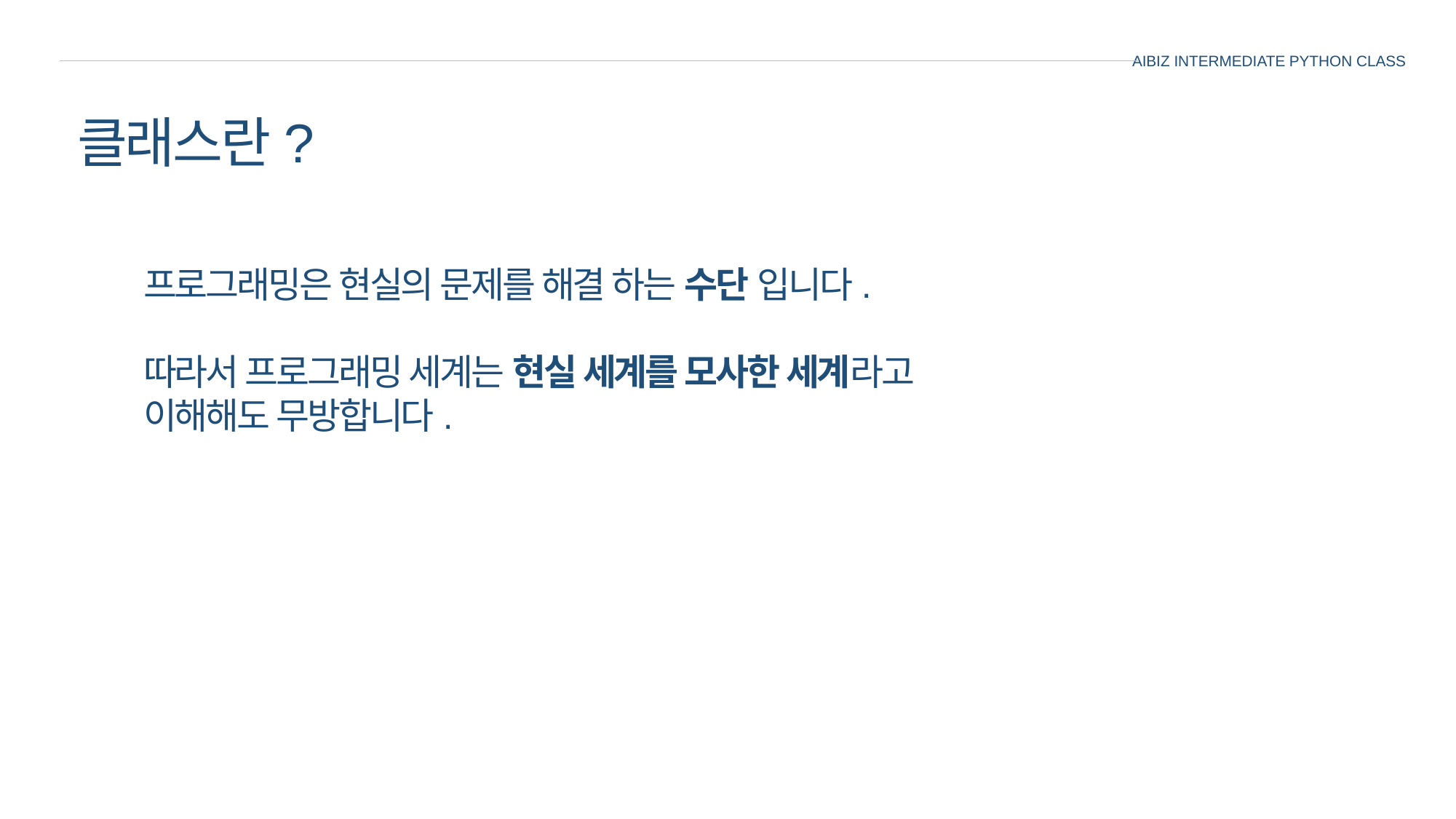

AIBIZ INTERMEDIATE PYTHON CLASS
클래스란?
프로그래밍은 현실의 문제를 해결 하는 수단 입니다.

따라서 프로그래밍 세계는 현실 세계를 모사한 세계라고
이해해도 무방합니다.